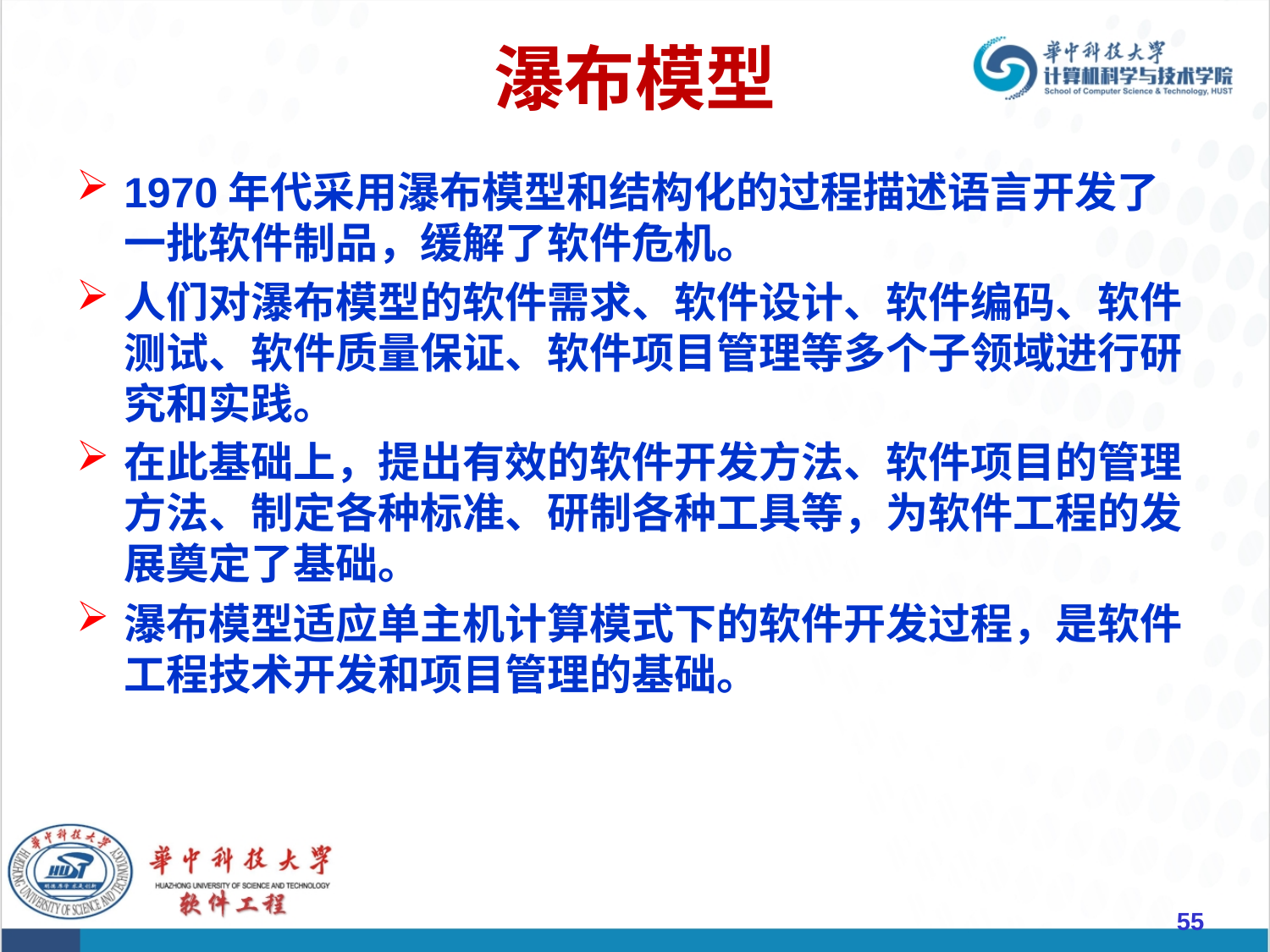

# 瀑布模型
1970年代采用瀑布模型和结构化的过程描述语言开发了一批软件制品，缓解了软件危机。
人们对瀑布模型的软件需求、软件设计、软件编码、软件测试、软件质量保证、软件项目管理等多个子领域进行研究和实践。
在此基础上，提出有效的软件开发方法、软件项目的管理方法、制定各种标准、研制各种工具等，为软件工程的发展奠定了基础。
瀑布模型适应单主机计算模式下的软件开发过程，是软件工程技术开发和项目管理的基础。
55